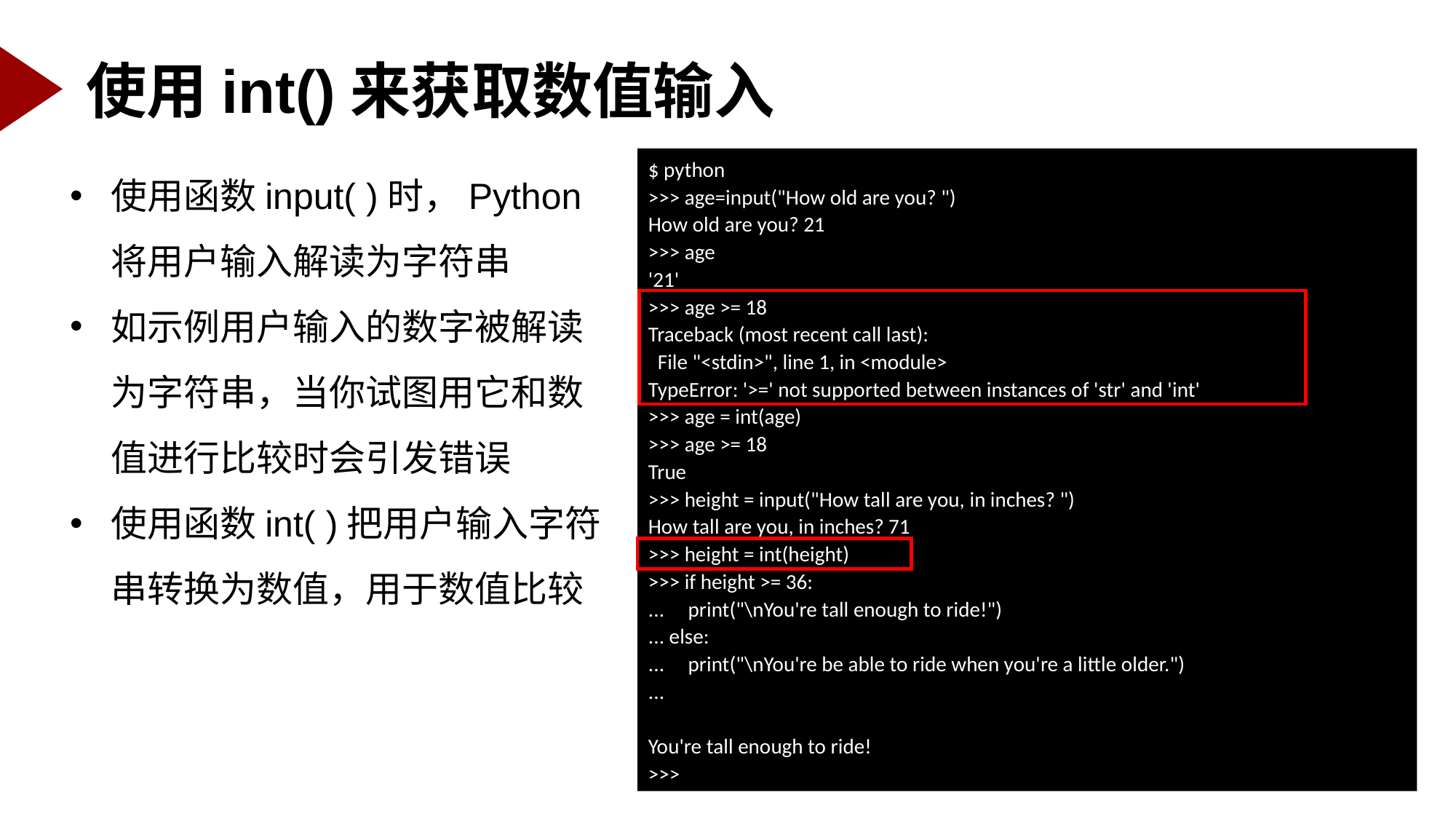

使用int()来获取数值输入

使用函数input( )时，Python将用户输入解读为字符串
如示例用户输入的数字被解读为字符串，当你试图用它和数值进行比较时会引发错误
使用函数int( )把用户输入字符串转换为数值，用于数值比较
$ python
>>> age=input("How old are you? ")
How old are you? 21
>>> age
'21'
>>> age >= 18
Traceback (most recent call last):
  File "<stdin>", line 1, in <module>
TypeError: '>=' not supported between instances of 'str' and 'int'
>>> age = int(age)
>>> age >= 18
True
>>> height = input("How tall are you, in inches? ")
How tall are you, in inches? 71
>>> height = int(height)
>>> if height >= 36:
...     print("\nYou're tall enough to ride!")
... else:
...     print("\nYou're be able to ride when you're a little older.")
...

You're tall enough to ride!
>>>